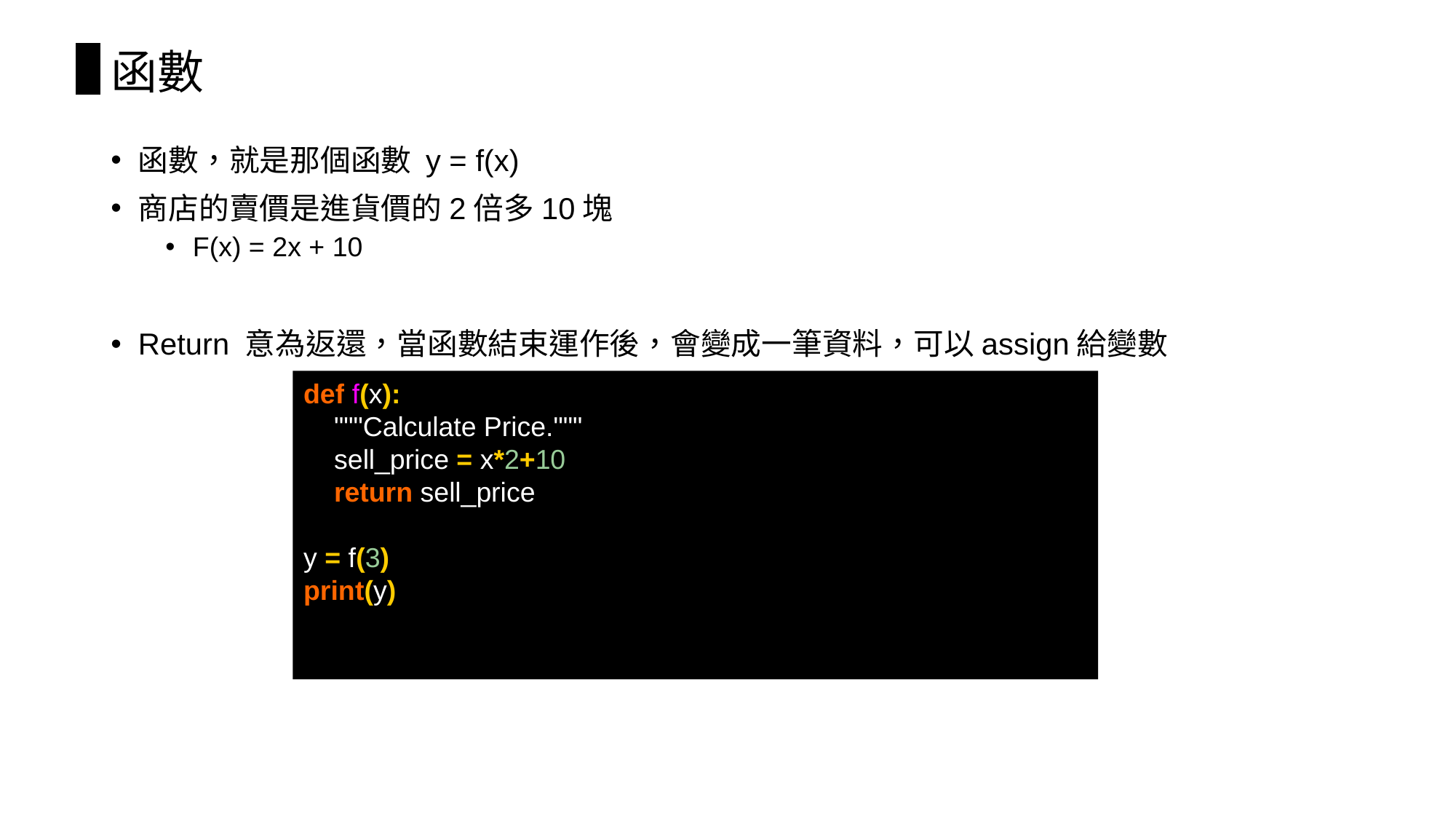

# 函數
函數，就是那個函數 y = f(x)
商店的賣價是進貨價的2倍多10塊
F(x) = 2x + 10

Return 意為返還，當函數結束運作後，會變成一筆資料，可以assign給變數

def f(x):
    """Calculate Price."""
    sell_price = x*2+10
    return sell_price

y = f(3)
print(y)